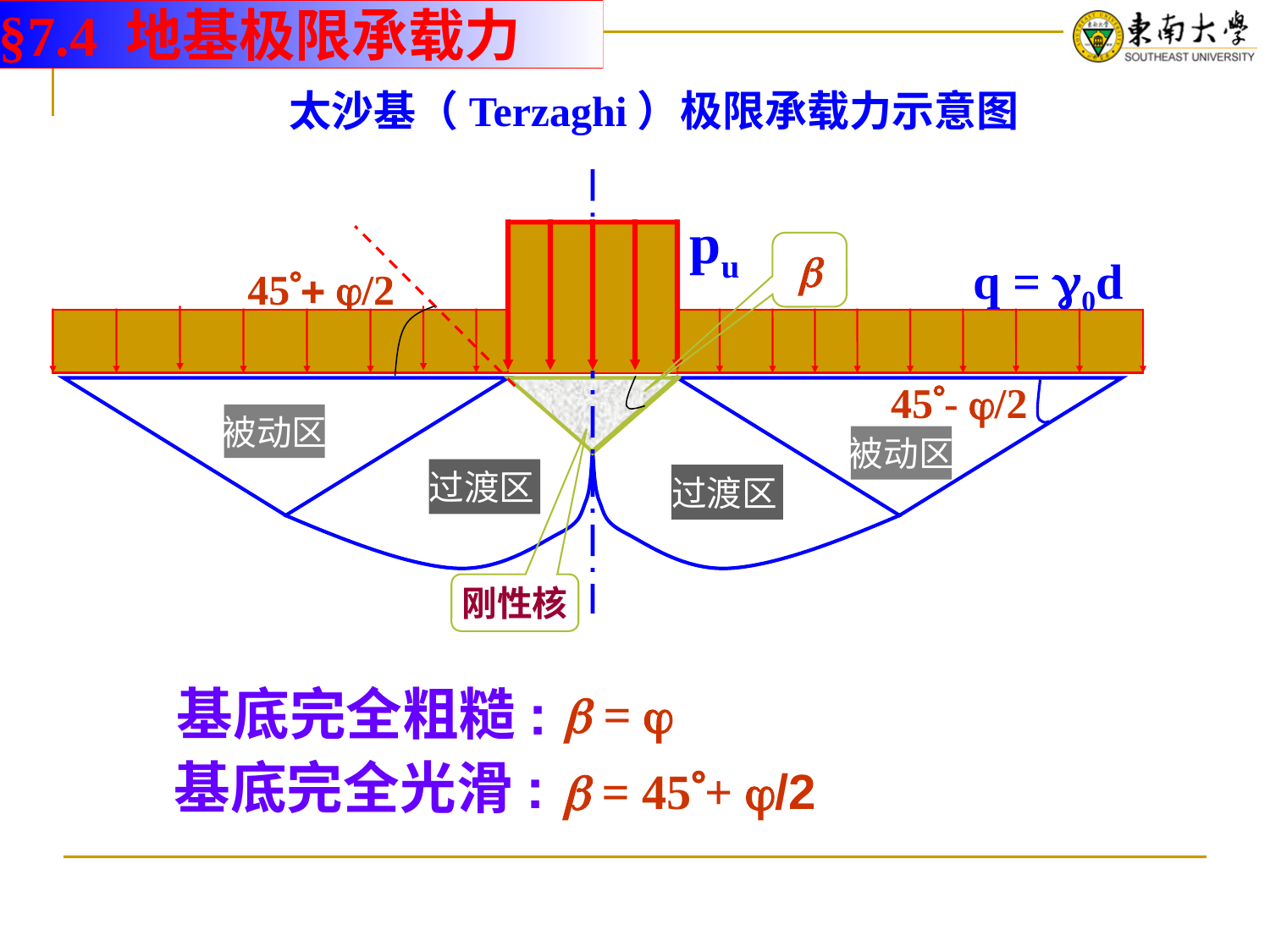

§7.4 地基极限承载力
太沙基（Terzaghi）极限承载力示意图

pu

β
q = γ0d
45°+ ϕ/2

45°- ϕ/2

被动区

被动区

过渡区
过渡区
刚性核
 基底完全粗糙:
β = ϕ
 基底完全光滑:
β = 45°+ ϕ/2